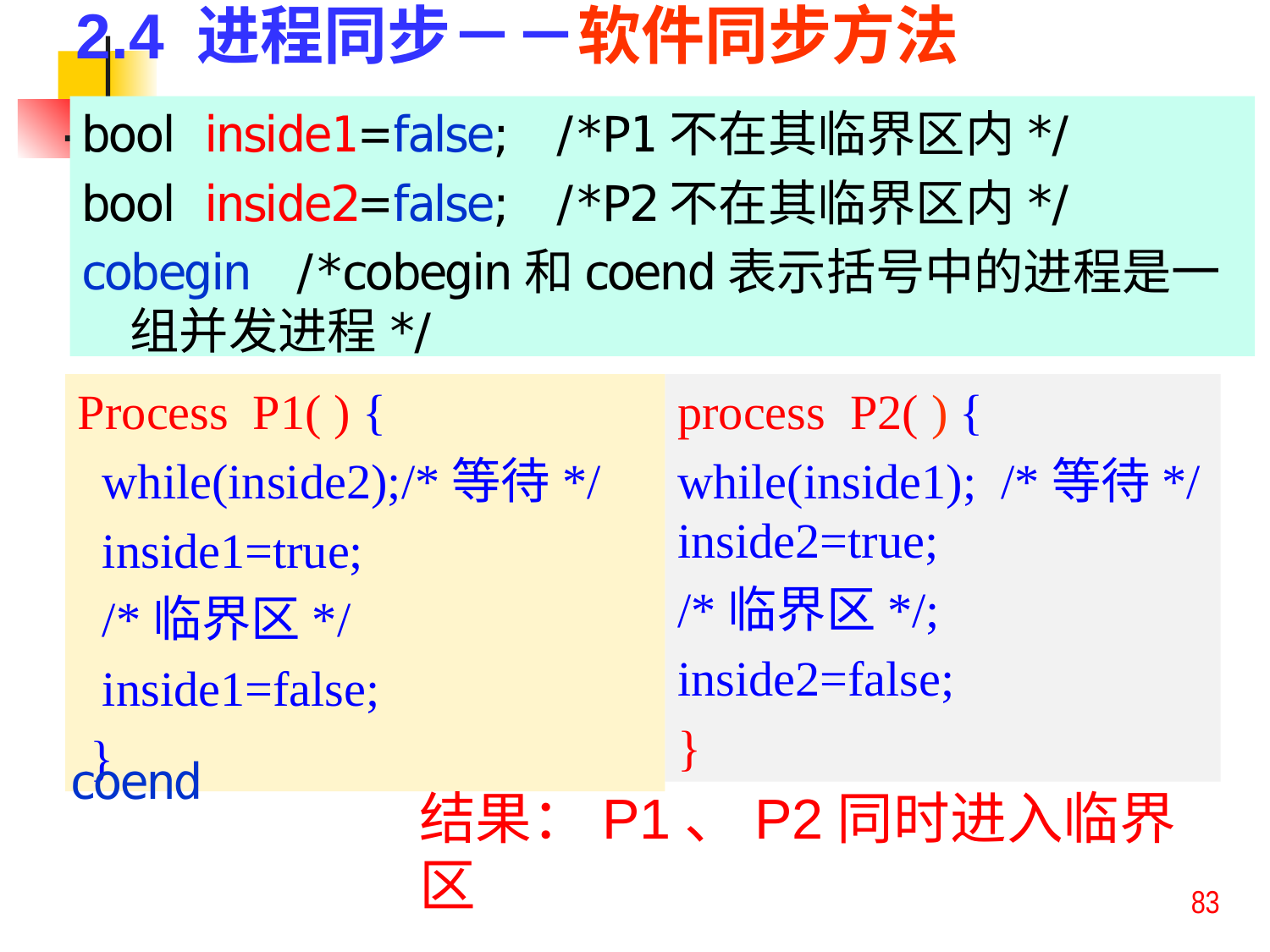

2.4 进程同步－－软件同步方法
bool  inside1=false;   /*P1不在其临界区内*/
bool  inside2=false;   /*P2不在其临界区内*/
cobegin   /*cobegin和coend表示括号中的进程是一组并发进程*/
Process  P1( ) {
  while(inside2);/*等待*/
  inside1=true;
  /*临界区*/
  inside1=false;
 }
process  P2( ) {
while(inside1);  /*等待*/ inside2=true;
/*临界区*/;
inside2=false;
}
coend
结果：P1、P2同时进入临界区
83